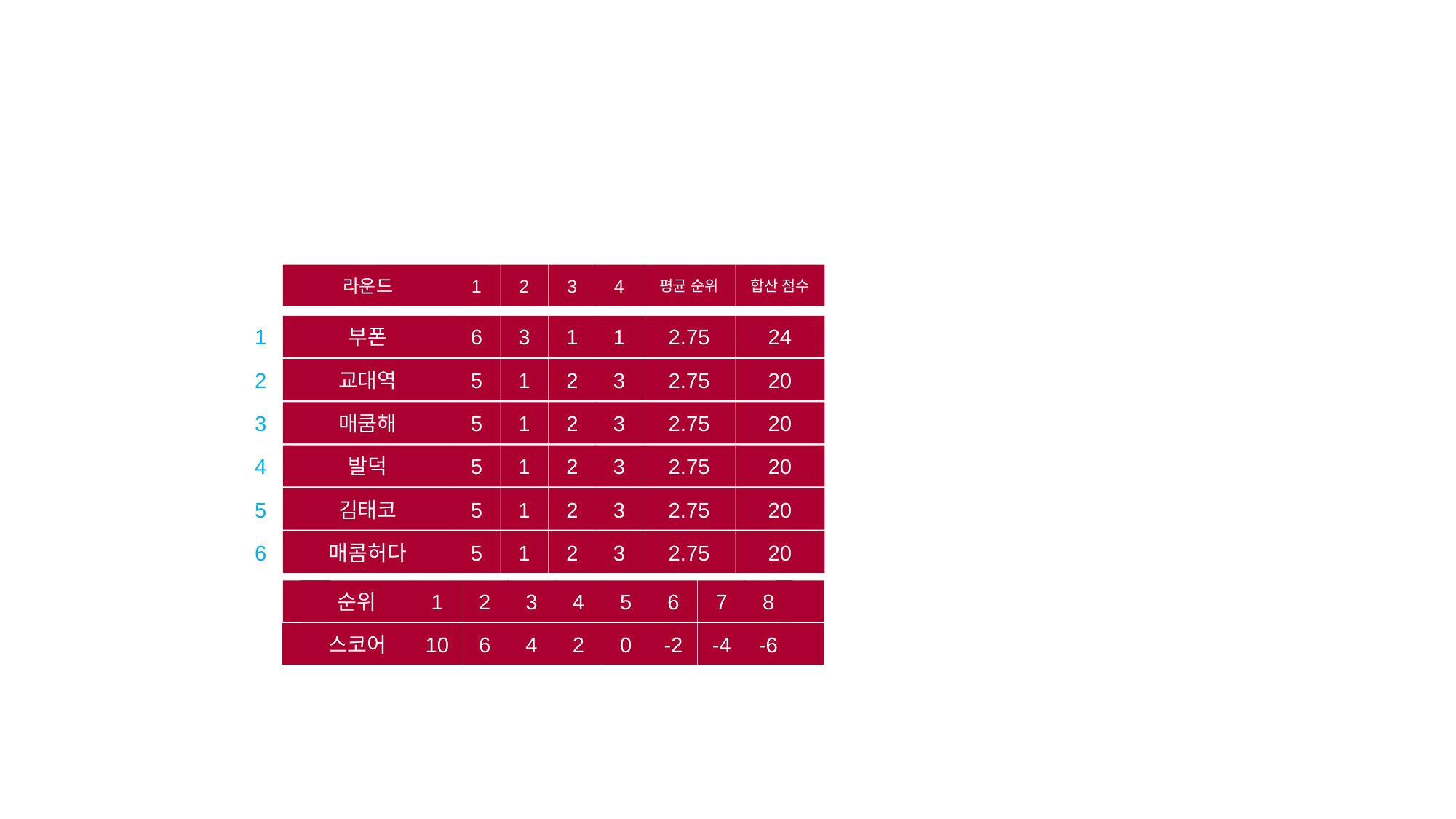

라운드
1
2
합산 점수
3
4
평균 순위
24
부폰
6
3
2.75
1
1
1
20
교대역
5
1
2.75
2
2
3
20
매쿰해
5
1
2.75
3
2
3
20
발덕
5
1
2.75
4
2
3
20
김태코
5
1
2.75
5
2
3
20
매콤허다
5
1
2.75
6
2
3

순위
5
6
1
2
7
8
3
4

스코어
0
-2
10
6
-4
-6
4
2